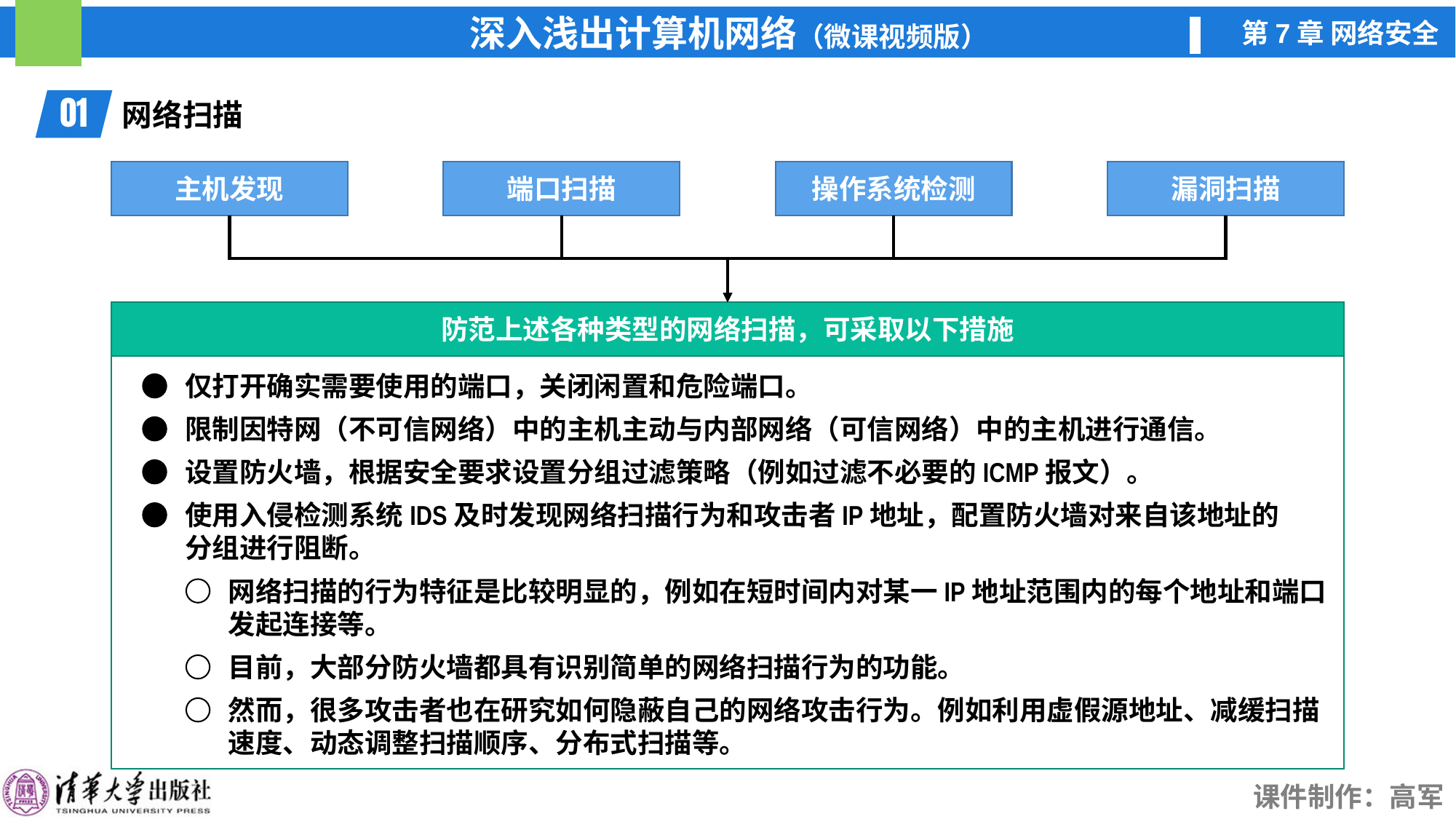

01
网络扫描
主机发现
端口扫描
端口扫描
操作系统检测
操作系统检测
漏洞扫描
漏洞扫描
防范上述各种类型的网络扫描，可采取以下措施

仅打开确实需要使用的端口，关闭闲置和危险端口。

限制因特网（不可信网络）中的主机主动与内部网络（可信网络）中的主机进行通信。

设置防火墙，根据安全要求设置分组过滤策略（例如过滤不必要的ICMP报文）。

使用入侵检测系统IDS及时发现网络扫描行为和攻击者IP地址，配置防火墙对来自该地址的分组进行阻断。

网络扫描的行为特征是比较明显的，例如在短时间内对某一IP地址范围内的每个地址和端口发起连接等。

目前，大部分防火墙都具有识别简单的网络扫描行为的功能。

然而，很多攻击者也在研究如何隐蔽自己的网络攻击行为。例如利用虚假源地址、减缓扫描速度、动态调整扫描顺序、分布式扫描等。